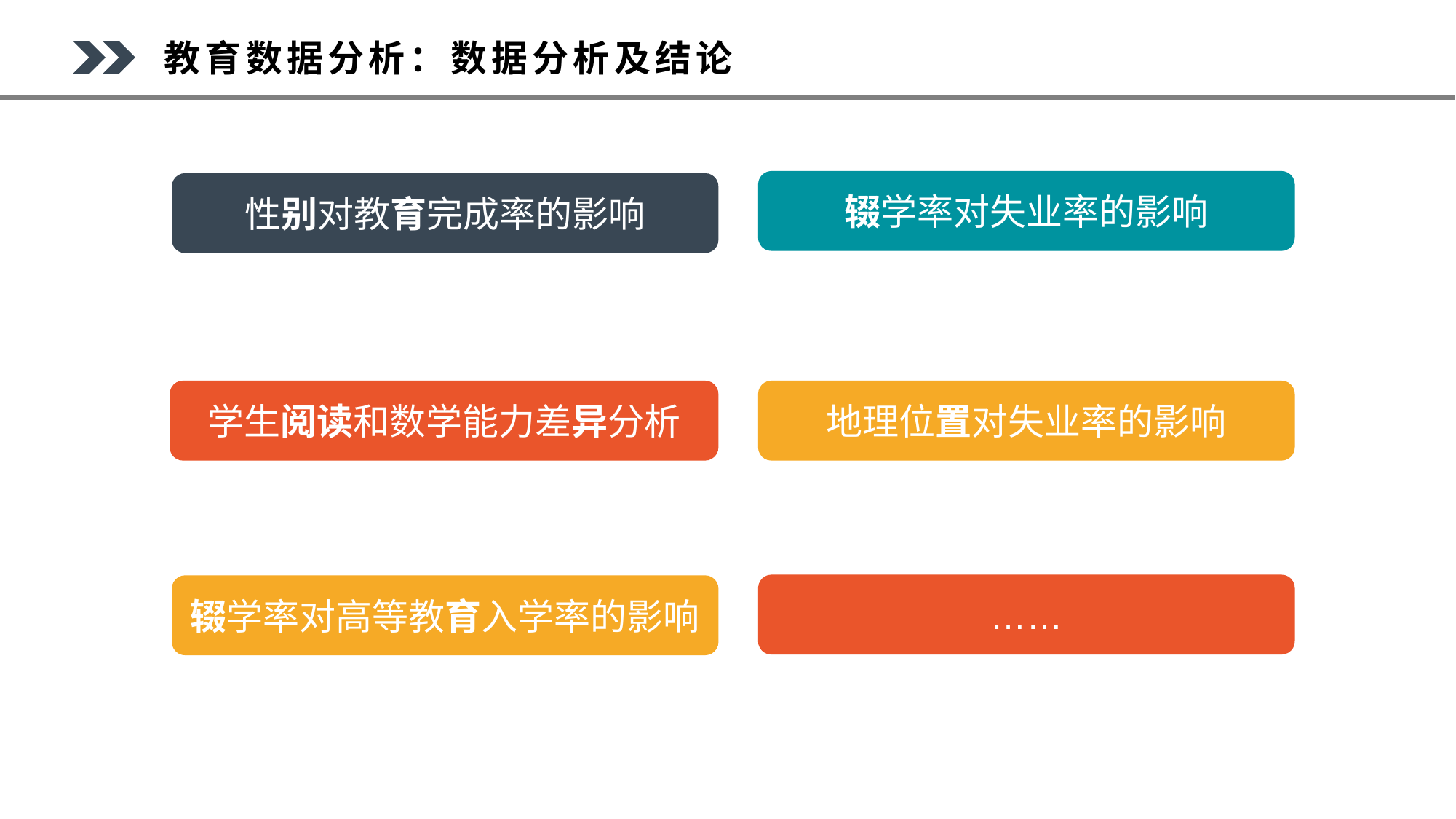

教育数据分析：数据分析及结论

辍学率对失业率的影响
性别对教育完成率的影响
学生阅读和数学能力差异分析
地理位置对失业率的影响
……
辍学率对高等教育入学率的影响